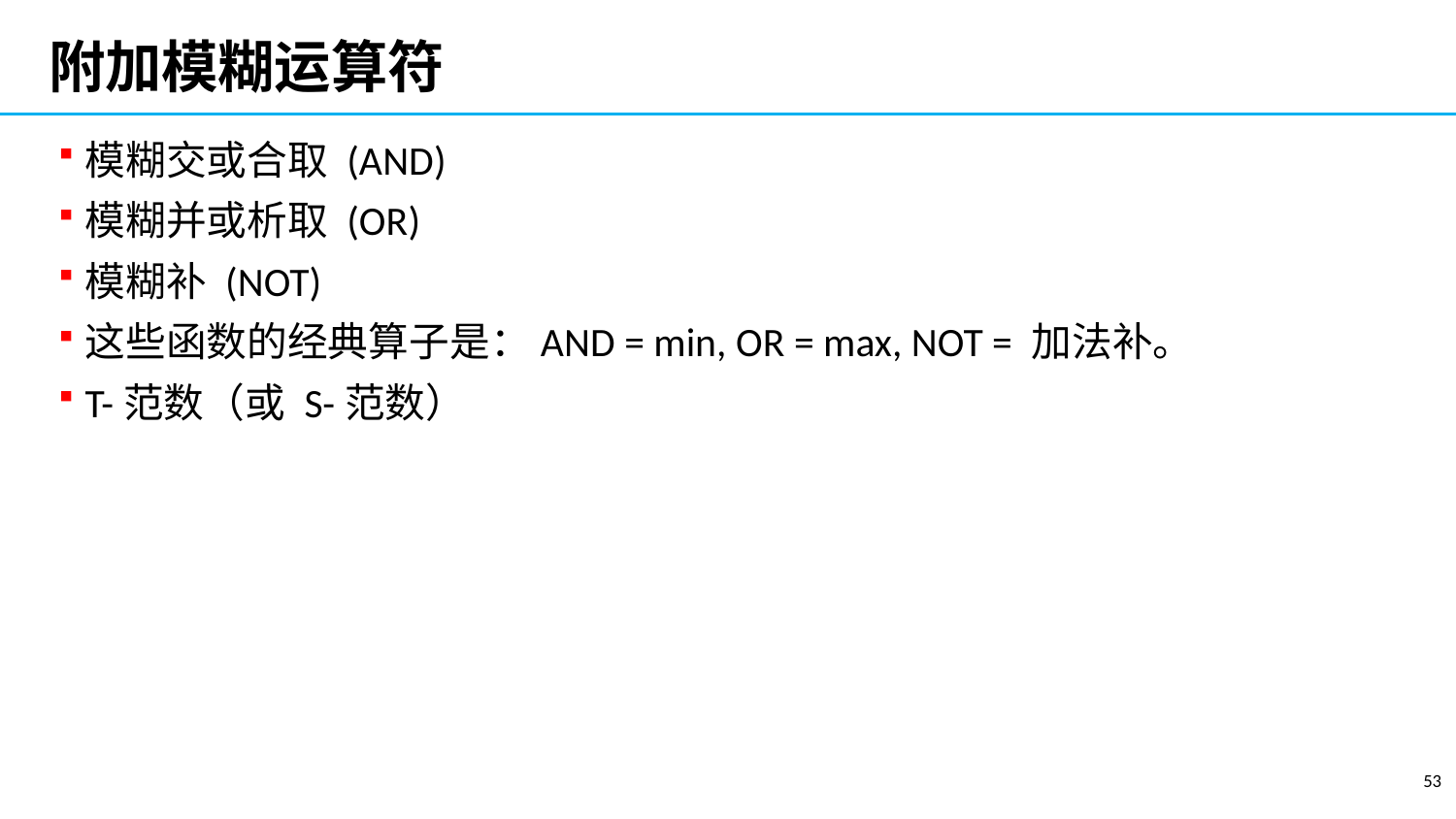

# 附加模糊运算符

模糊交或合取 (AND)
模糊并或析取 (OR)
模糊补 (NOT)
这些函数的经典算子是：AND = min, OR = max, NOT = 加法补。
T-范数（或 S-范数）
53